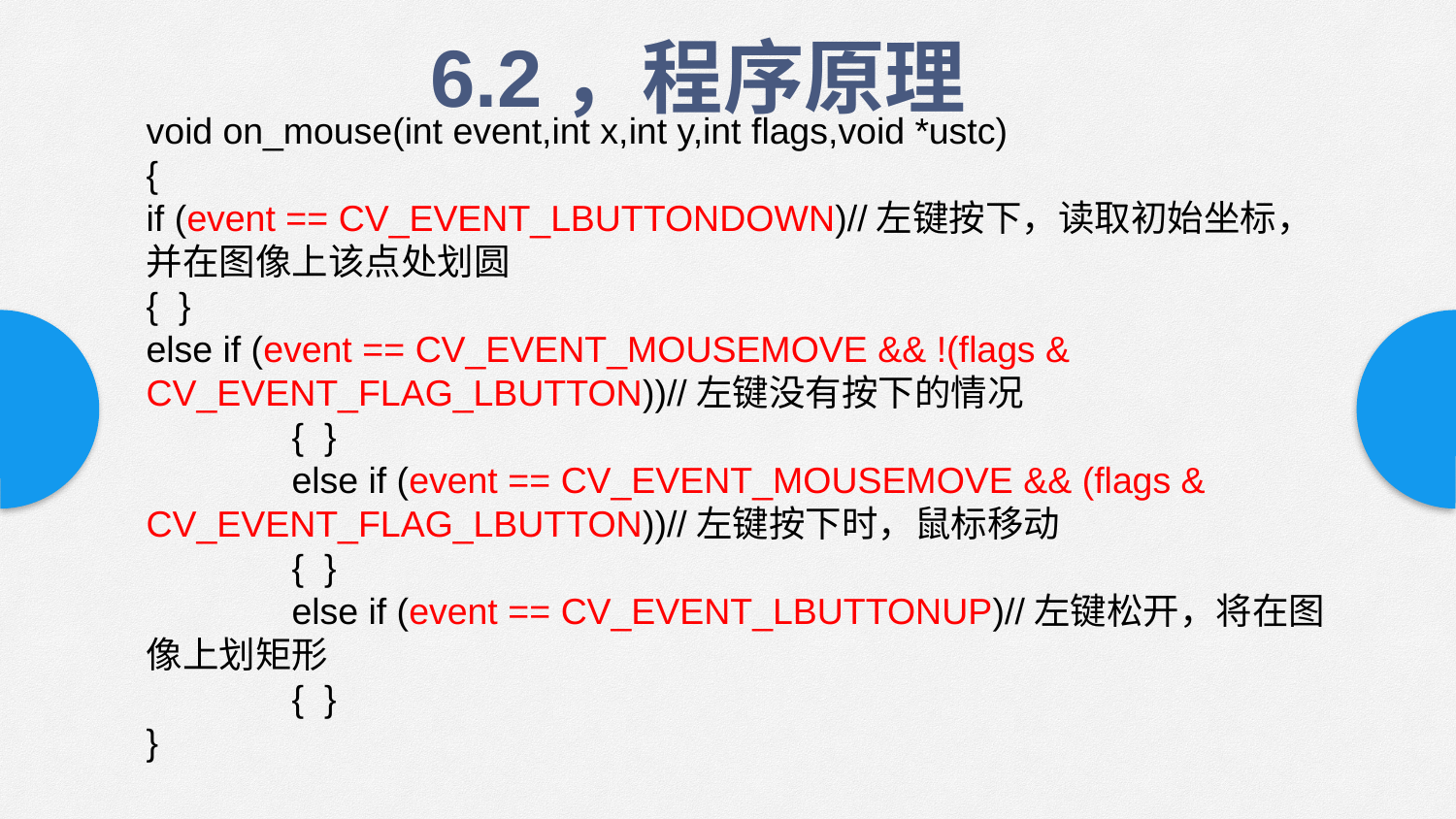

6.2，程序原理
void on_mouse(int event,int x,int y,int flags,void *ustc)
{
if (event == CV_EVENT_LBUTTONDOWN)//左键按下，读取初始坐标，并在图像上该点处划圆
{  }
else if (event == CV_EVENT_MOUSEMOVE && !(flags & CV_EVENT_FLAG_LBUTTON))//左键没有按下的情况
	{  }
	else if (event == CV_EVENT_MOUSEMOVE && (flags & CV_EVENT_FLAG_LBUTTON))//左键按下时，鼠标移动
	{  }
	else if (event == CV_EVENT_LBUTTONUP)//左键松开，将在图像上划矩形
	{  }
}